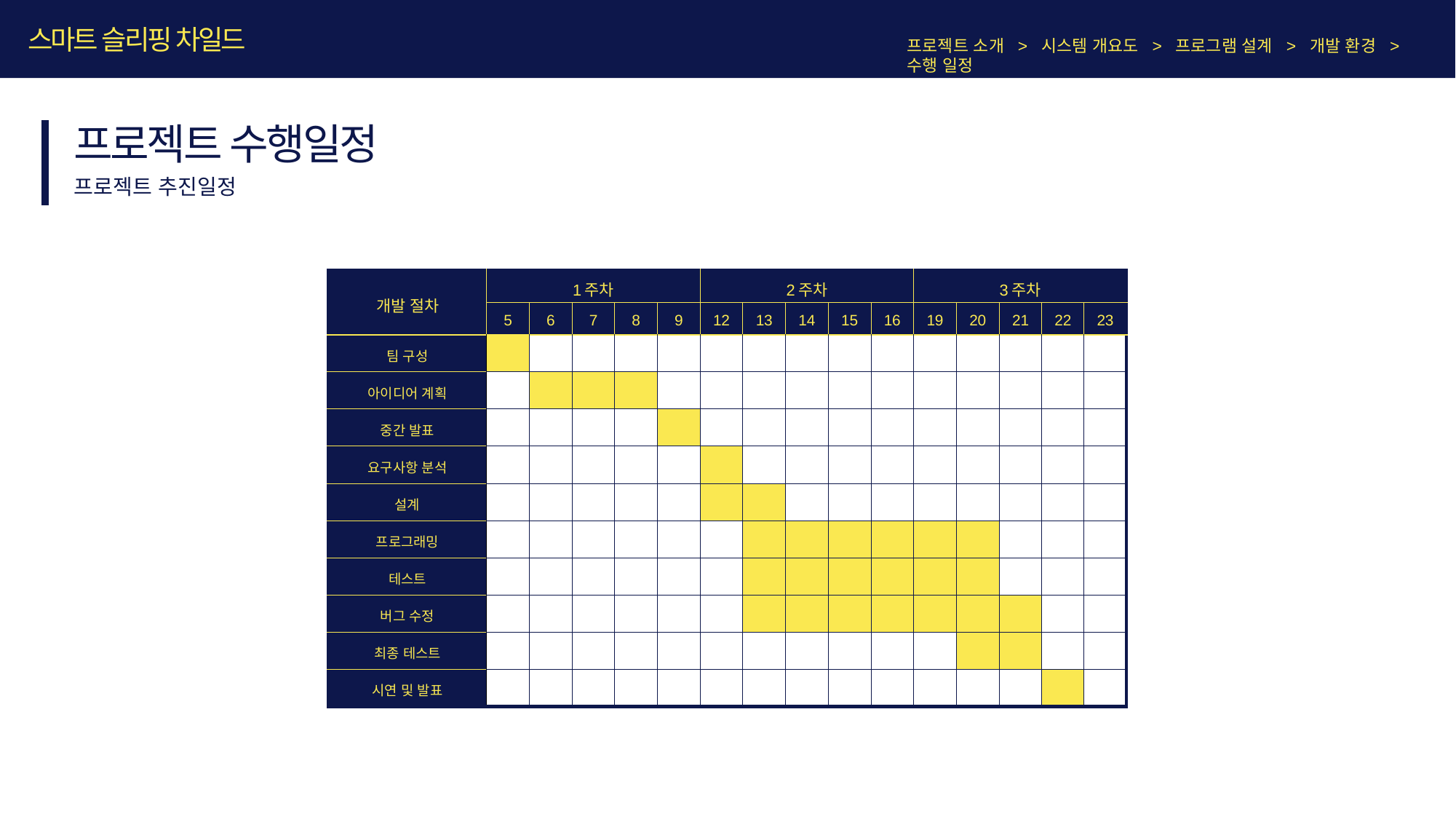

스마트 슬리핑 차일드
프로젝트 소개  >  시스템 개요도  >  프로그램 설계  >  개발 환경  >  수행 일정
프로젝트 수행일정
프로젝트 추진일정
| 개발 절차 | 1주차 |  |  |  |  | 2주차 |  |  |  |  | 3주차 |  |  |  |  |
| --- | --- | --- | --- | --- | --- | --- | --- | --- | --- | --- | --- | --- | --- | --- | --- |
|  | 5 | 6 | 7 | 8 | 9 | 12 | 13 | 14 | 15 | 16 | 19 | 20 | 21 | 22 | 23 |
| 팀 구성 |  |  |  |  |  |  |  |  |  |  |  |  |  |  |  |
| 아이디어 계획 |  |  |  |  |  |  |  |  |  |  |  |  |  |  |  |
| 중간 발표 |  |  |  |  |  |  |  |  |  |  |  |  |  |  |  |
| 요구사항 분석 |  |  |  |  |  |  |  |  |  |  |  |  |  |  |  |
| 설계 |  |  |  |  |  |  |  |  |  |  |  |  |  |  |  |
| 프로그래밍 |  |  |  |  |  |  |  |  |  |  |  |  |  |  |  |
| 테스트 |  |  |  |  |  |  |  |  |  |  |  |  |  |  |  |
| 버그 수정 |  |  |  |  |  |  |  |  |  |  |  |  |  |  |  |
| 최종 테스트 |  |  |  |  |  |  |  |  |  |  |  |  |  |  |  |
| 시연 및 발표 |  |  |  |  |  |  |  |  |  |  |  |  |  |  |  |